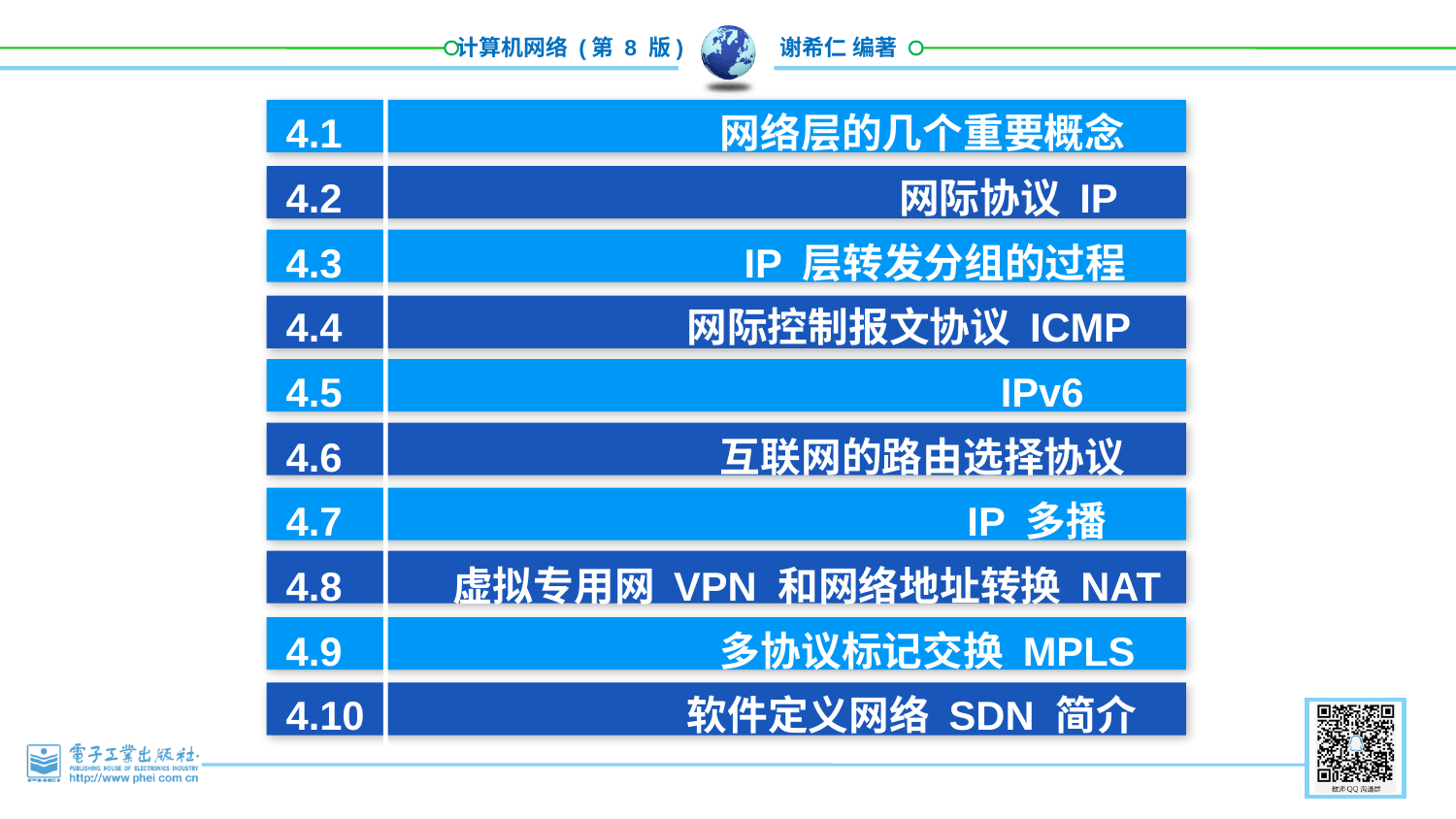

4.1                                 网络层的几个重要概念
4.2                                                 网际协议 IP
4.3                                    IP 层转发分组的过程
4.4                              网际控制报文协议 ICMP
4.5                                                           IPv6
4.6                                 互联网的路由选择协议
4.7                                                        IP 多播
4.8         虚拟专用网 VPN 和网络地址转换 NAT
4.9                                 多协议标记交换 MPLS
4.10                            软件定义网络 SDN 简介